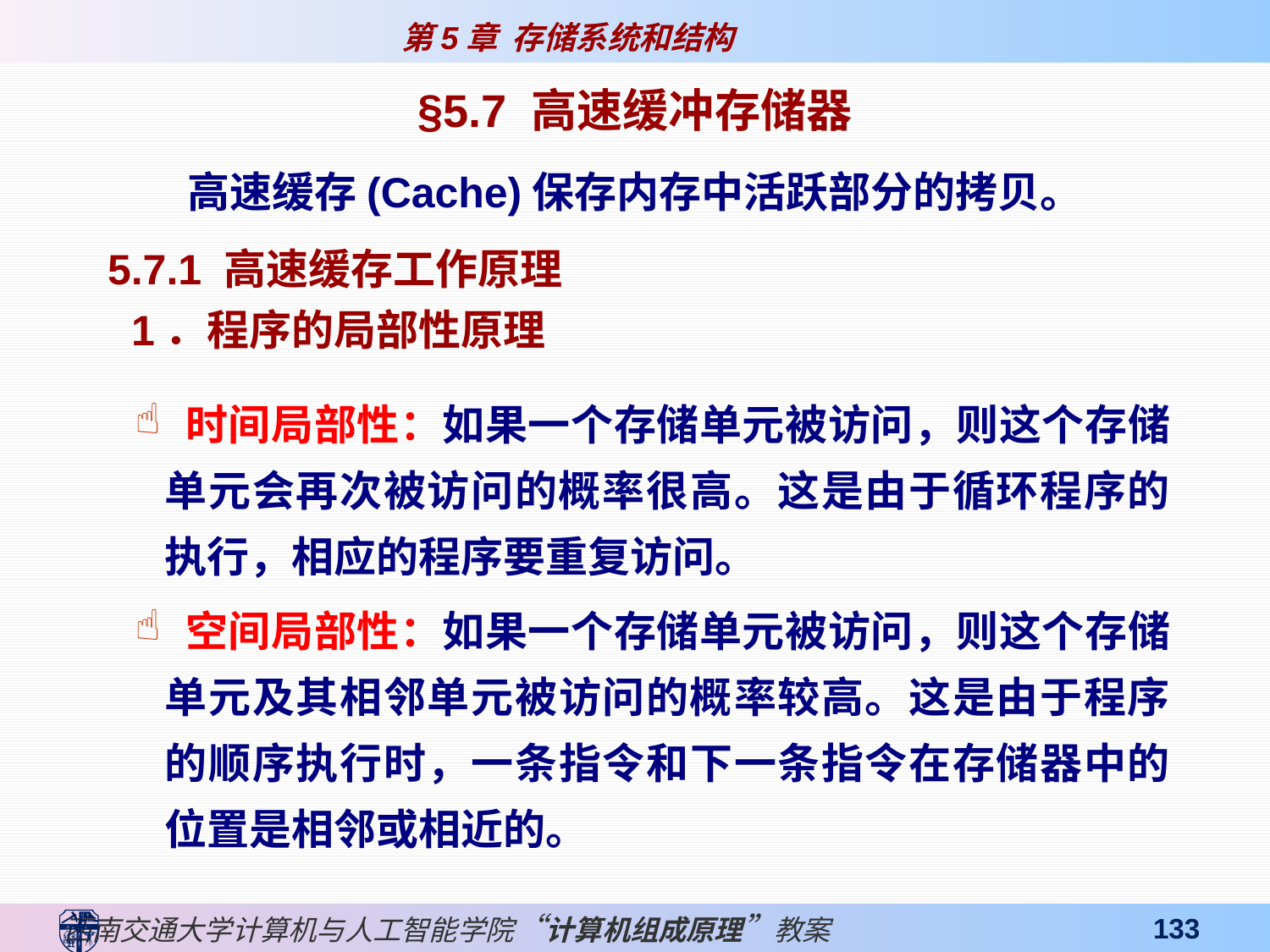

§5.7 高速缓冲存储器
高速缓存(Cache)保存内存中活跃部分的拷贝。
5.7.1 高速缓存工作原理
  1．程序的局部性原理
 时间局部性：如果一个存储单元被访问，则这个存储单元会再次被访问的概率很高。这是由于循环程序的执行，相应的程序要重复访问。
 空间局部性：如果一个存储单元被访问，则这个存储单元及其相邻单元被访问的概率较高。这是由于程序的顺序执行时，一条指令和下一条指令在存储器中的位置是相邻或相近的。